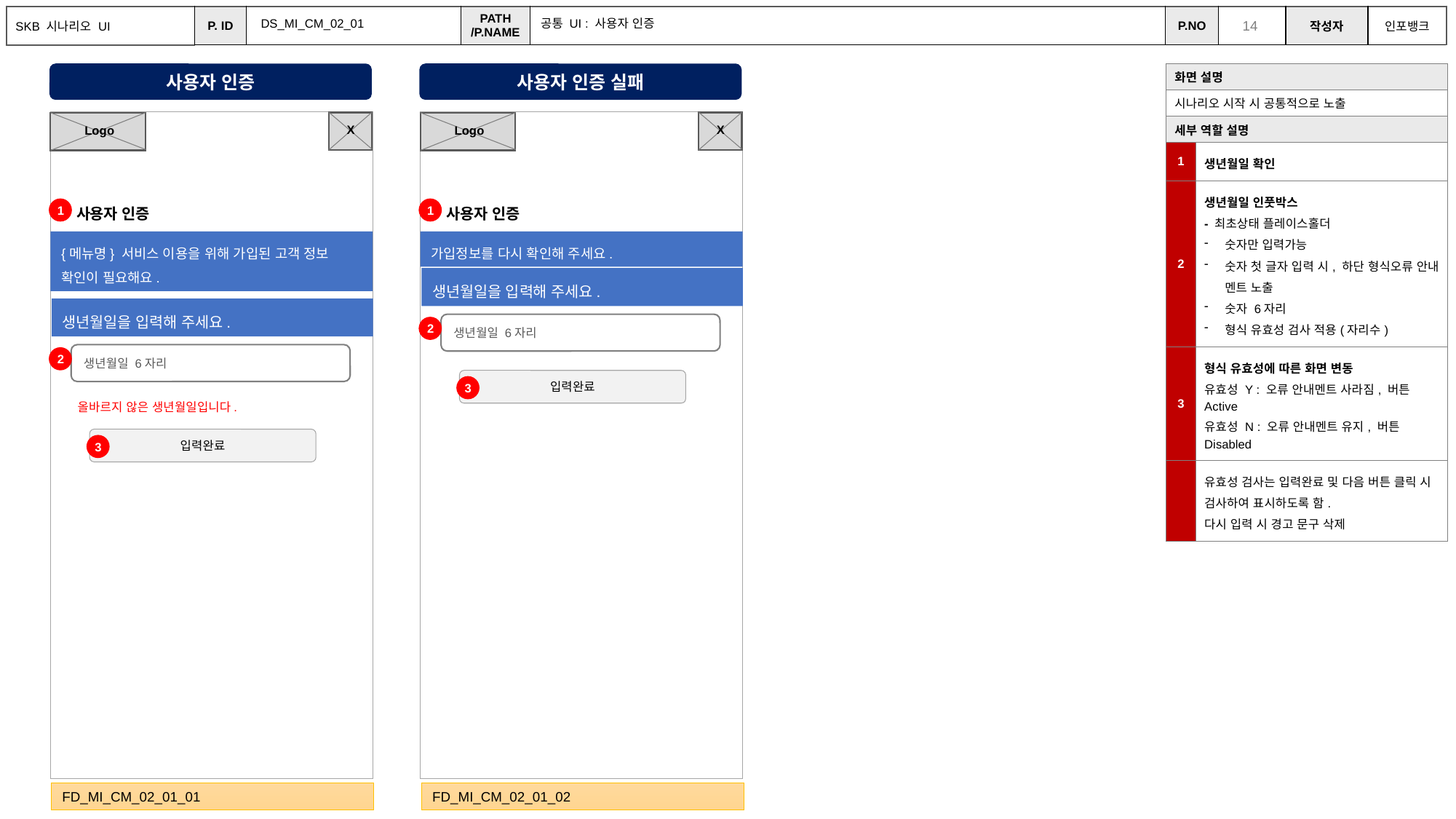

DS_MI_CM_02_01
공통 UI : 사용자 인증
사용자 인증
사용자 인증 실패
| 화면 설명 |  |
| --- | --- |
| 시나리오 시작 시 공통적으로 노출 |  |
| 세부 역할 설명 |  |
| 1 | 생년월일 확인 |
| 2 | 생년월일 인풋박스 - 최초상태 플레이스홀더 숫자만 입력가능 숫자 첫 글자 입력 시, 하단 형식오류 안내 멘트 노출 숫자 6자리 형식 유효성 검사 적용(자리수) |
| 3 | 형식 유효성에 따른 화면 변동 유효성 Y : 오류 안내멘트 사라짐, 버튼 Active 유효성 N : 오류 안내멘트 유지, 버튼 Disabled |
|  | 유효성 검사는 입력완료 및 다음 버튼 클릭 시 검사하여 표시하도록 함. 다시 입력 시 경고 문구 삭제 |

X

X

Logo

Logo
사용자 인증
사용자 인증
1
1
{메뉴명} 서비스 이용을 위해 가입된 고객 정보 확인이 필요해요.
가입정보를 다시 확인해 주세요.
생년월일을 입력해 주세요.
생년월일을 입력해 주세요.
생년월일 6자리
2
생년월일 6자리
2

입력완료
3
올바르지 않은 생년월일입니다.

입력완료
3
FD_MI_CM_02_01_01
FD_MI_CM_02_01_02